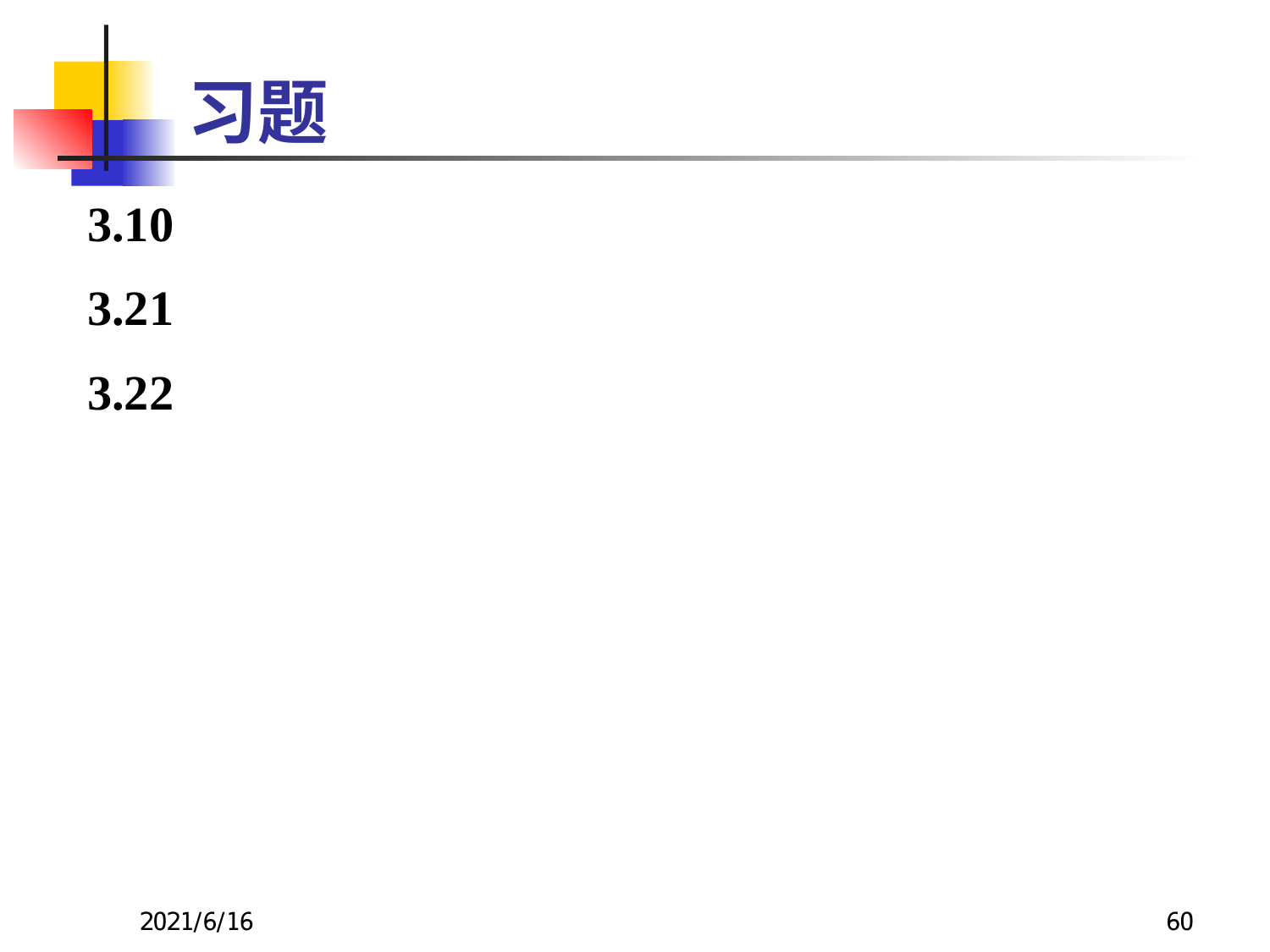

# 习题
3.10
3.21
3.22

2021/6/16
60